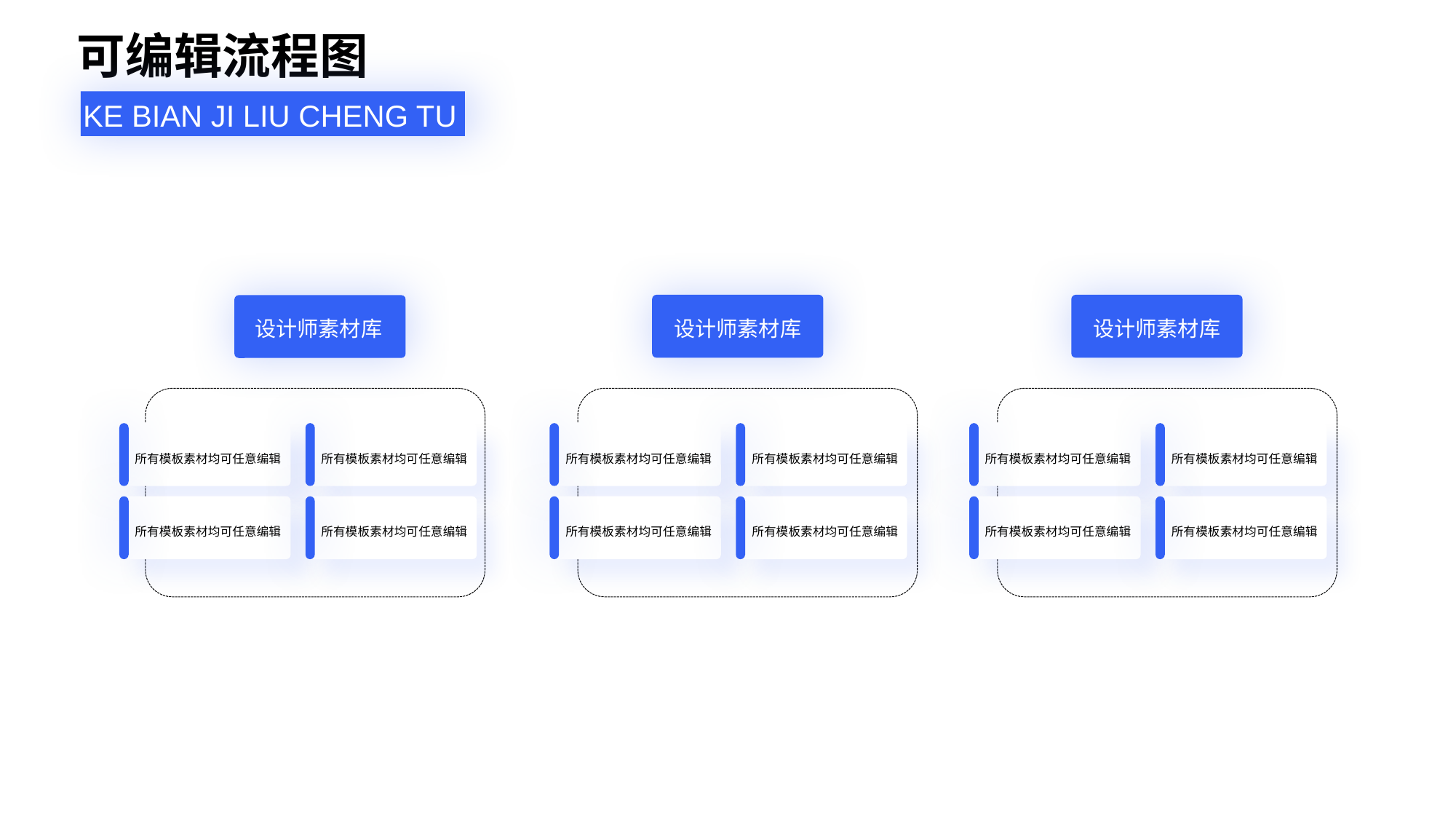

可编辑流程图
KE BIAN JI LIU CHENG TU

设计师素材库
设计师素材库
设计师素材库

所有模板素材均可任意编辑
所有模板素材均可任意编辑
所有模板素材均可任意编辑
所有模板素材均可任意编辑
所有模板素材均可任意编辑
所有模板素材均可任意编辑

所有模板素材均可任意编辑
所有模板素材均可任意编辑
所有模板素材均可任意编辑
所有模板素材均可任意编辑
所有模板素材均可任意编辑
所有模板素材均可任意编辑